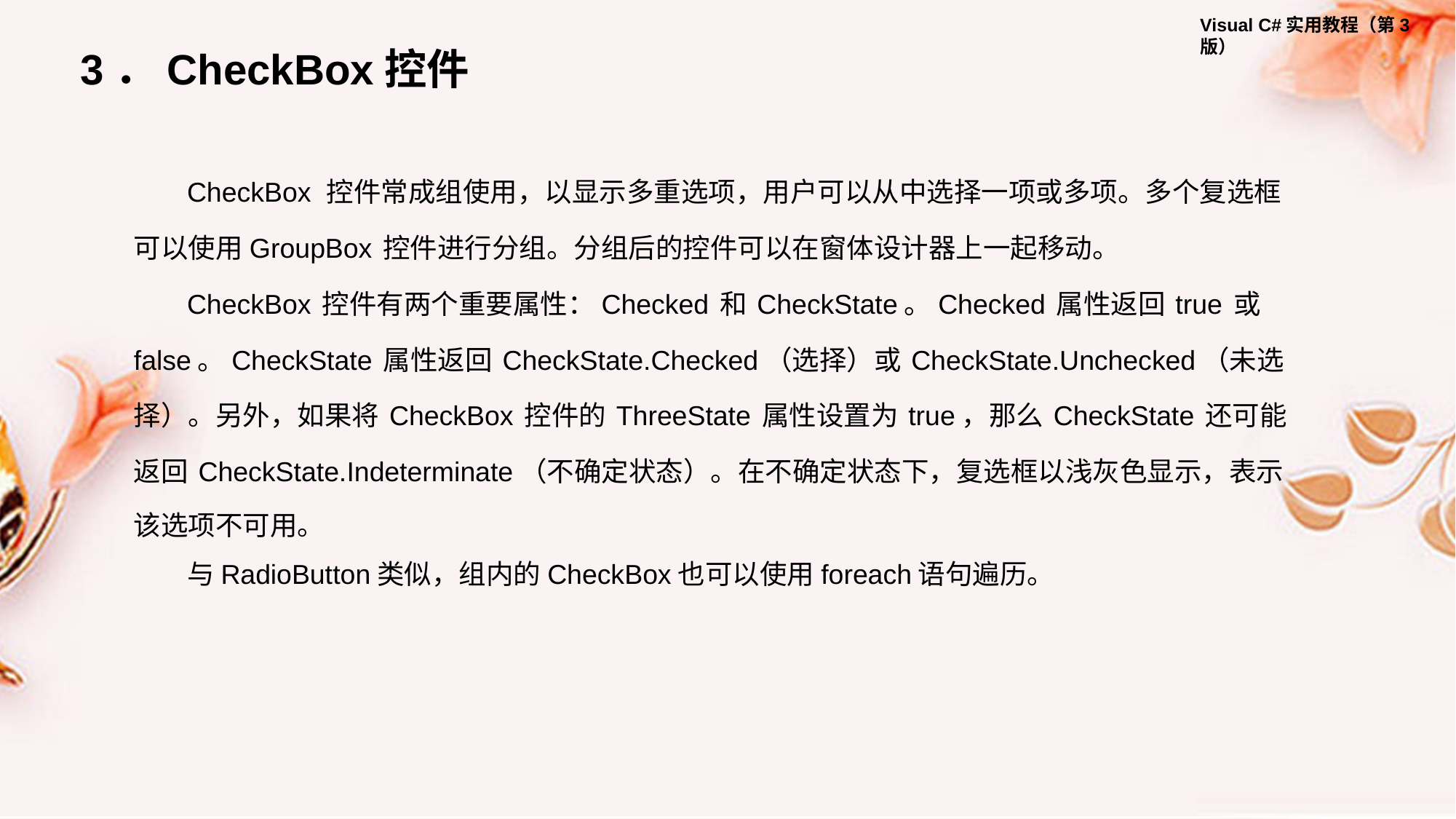

3．CheckBox控件
CheckBox  控件常成组使用，以显示多重选项，用户可以从中选择一项或多项。多个复选框可以使用GroupBox 控件进行分组。分组后的控件可以在窗体设计器上一起移动。
CheckBox 控件有两个重要属性：Checked 和 CheckState。Checked 属性返回 true 或 false。CheckState 属性返回 CheckState.Checked（选择）或 CheckState.Unchecked（未选择）。另外，如果将 CheckBox 控件的 ThreeState 属性设置为 true，那么 CheckState 还可能返回 CheckState.Indeterminate（不确定状态）。在不确定状态下，复选框以浅灰色显示，表示该选项不可用。
与RadioButton类似，组内的CheckBox也可以使用foreach语句遍历。